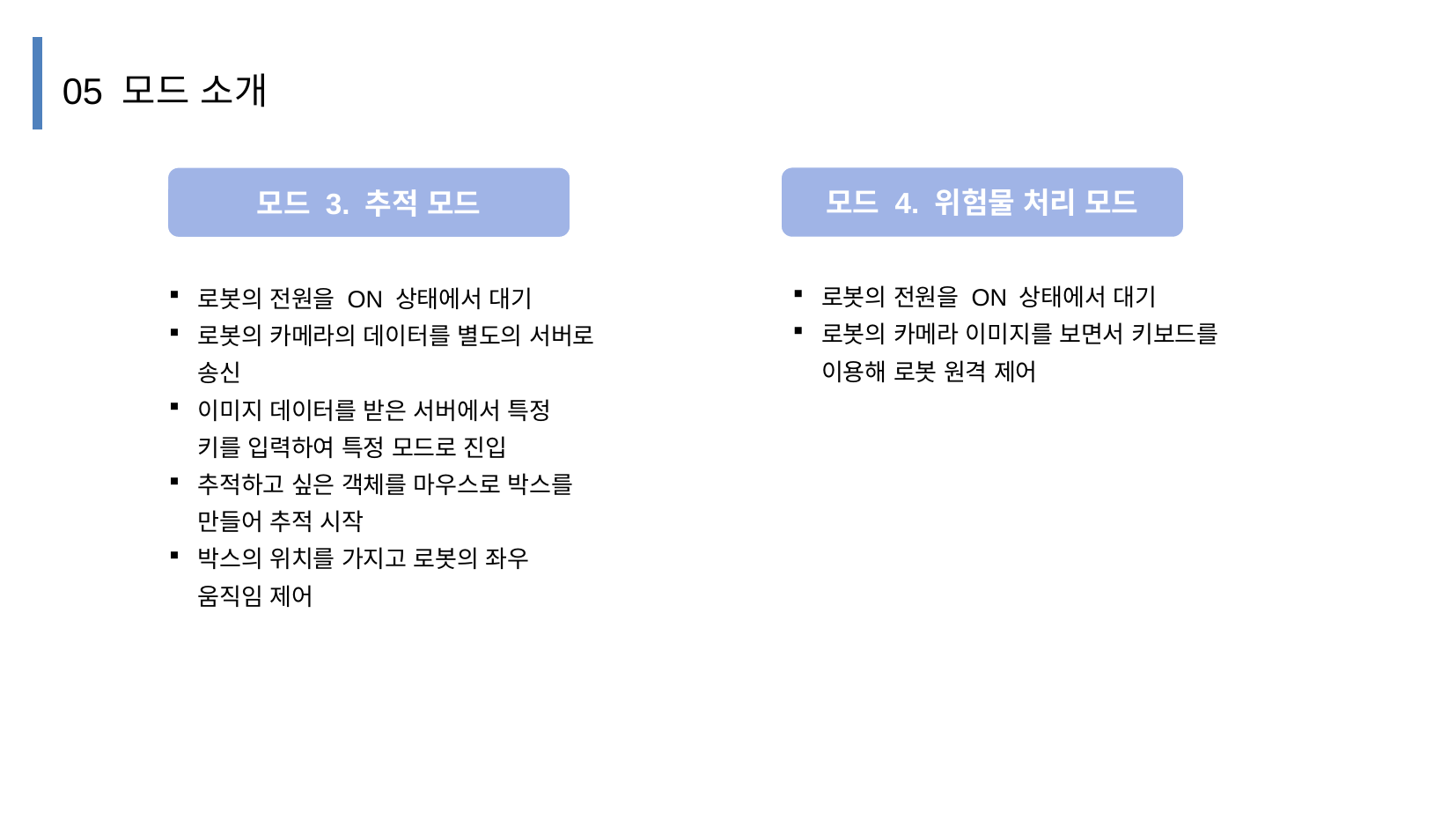

05 모드 소개
모드 4. 위험물 처리 모드
로봇의 전원을 ON 상태에서 대기
로봇의 카메라 이미지를 보면서 키보드를 이용해 로봇 원격 제어

모드 3. 추적 모드
로봇의 전원을 ON 상태에서 대기
로봇의 카메라의 데이터를 별도의 서버로 송신
이미지 데이터를 받은 서버에서 특정 키를 입력하여 특정 모드로 진입
추적하고 싶은 객체를 마우스로 박스를 만들어 추적 시작
박스의 위치를 가지고 로봇의 좌우 움직임 제어